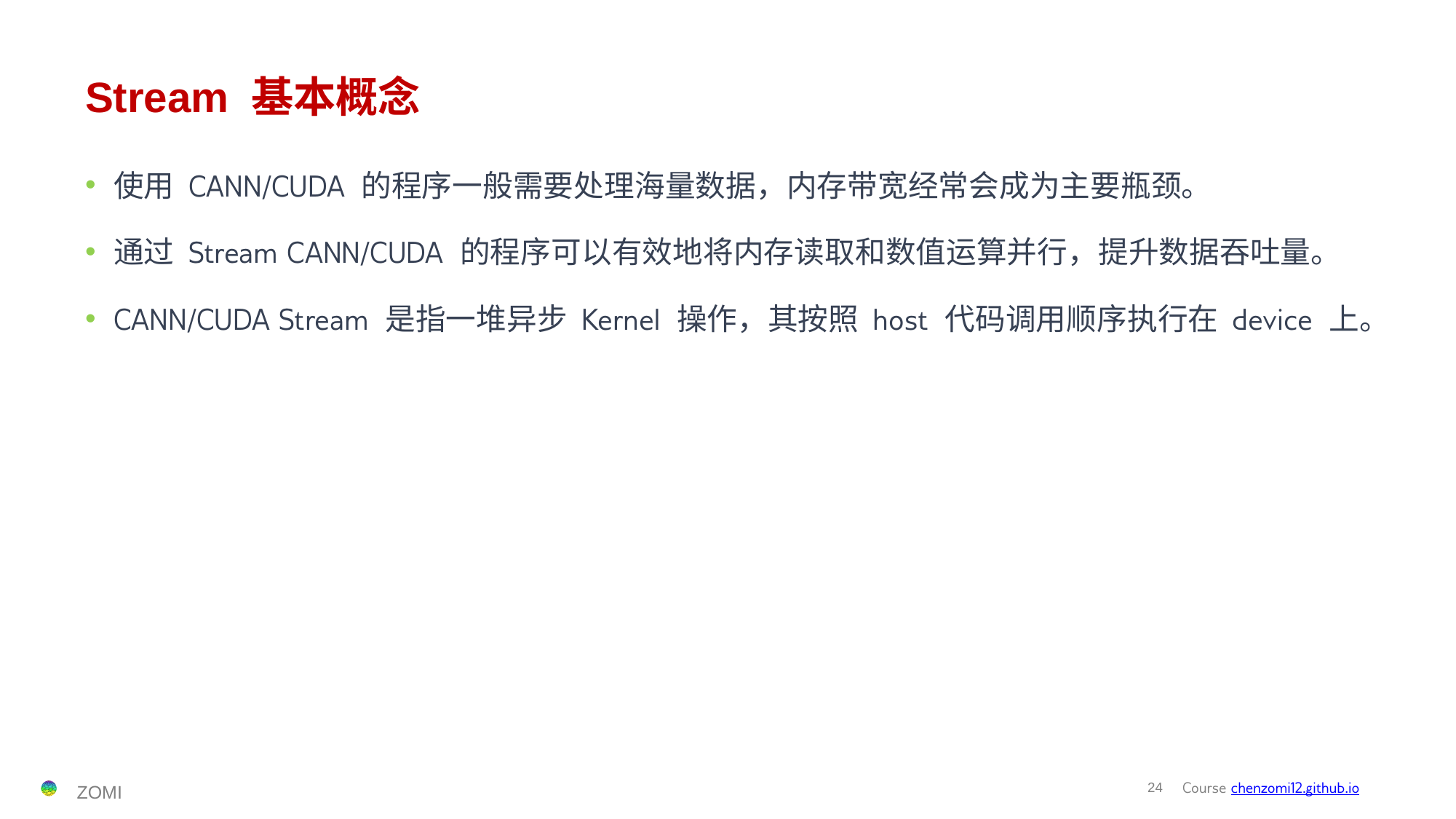

# Stream 基本概念
使用 CANN/CUDA 的程序一般需要处理海量数据，内存带宽经常会成为主要瓶颈。
通过 Stream CANN/CUDA 的程序可以有效地将内存读取和数值运算并行，提升数据吞吐量。
CANN/CUDA Stream 是指一堆异步 Kernel 操作，其按照 host 代码调用顺序执行在 device 上。